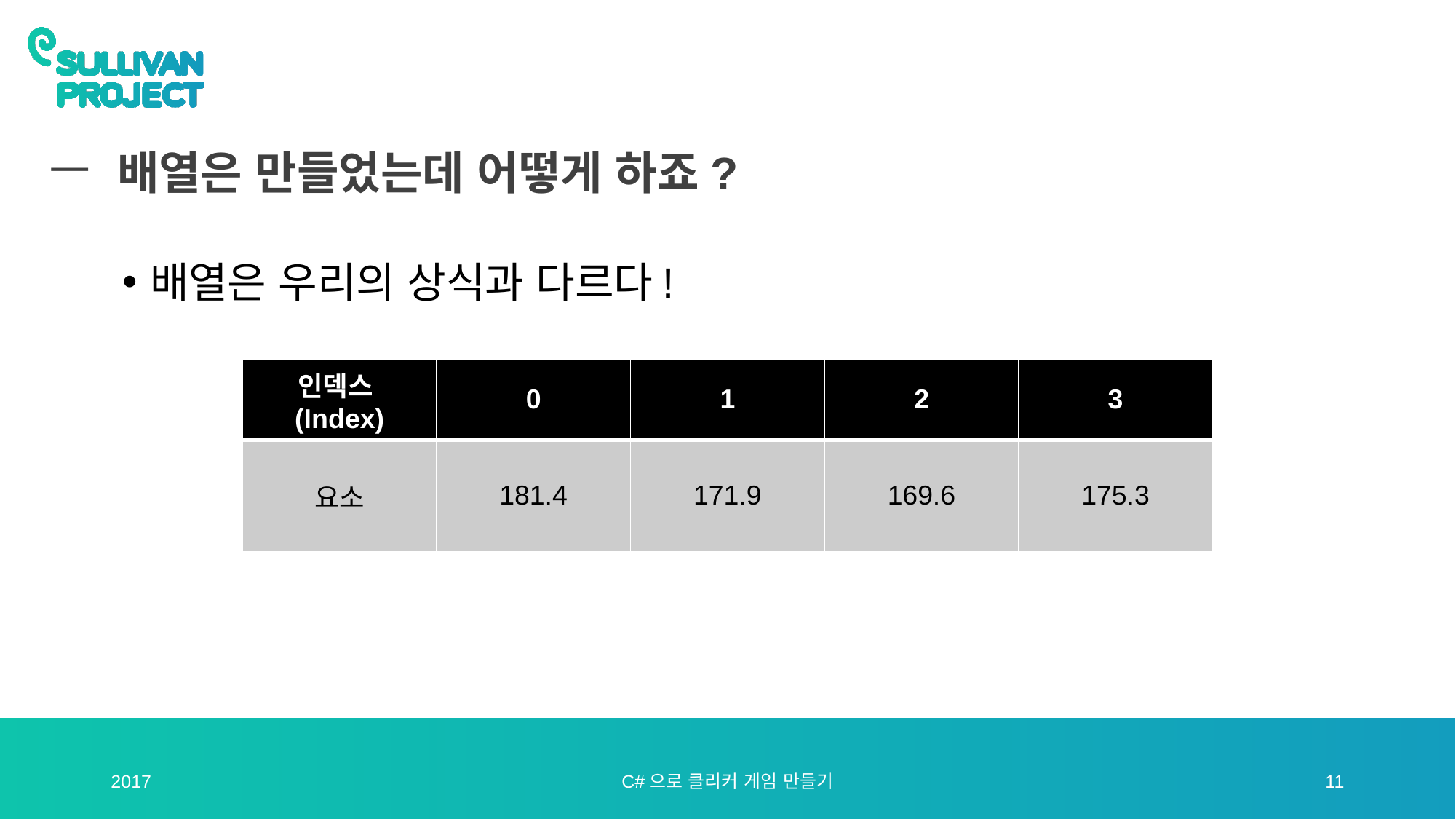

# 배열은 만들었는데 어떻게 하죠?
배열은 우리의 상식과 다르다!
| 인덱스(Index) | 0 | 1 | 2 | 3 |
| --- | --- | --- | --- | --- |
| 요소 | 181.4 | 171.9 | 169.6 | 175.3 |
2017
C#으로 클리커 게임 만들기
11